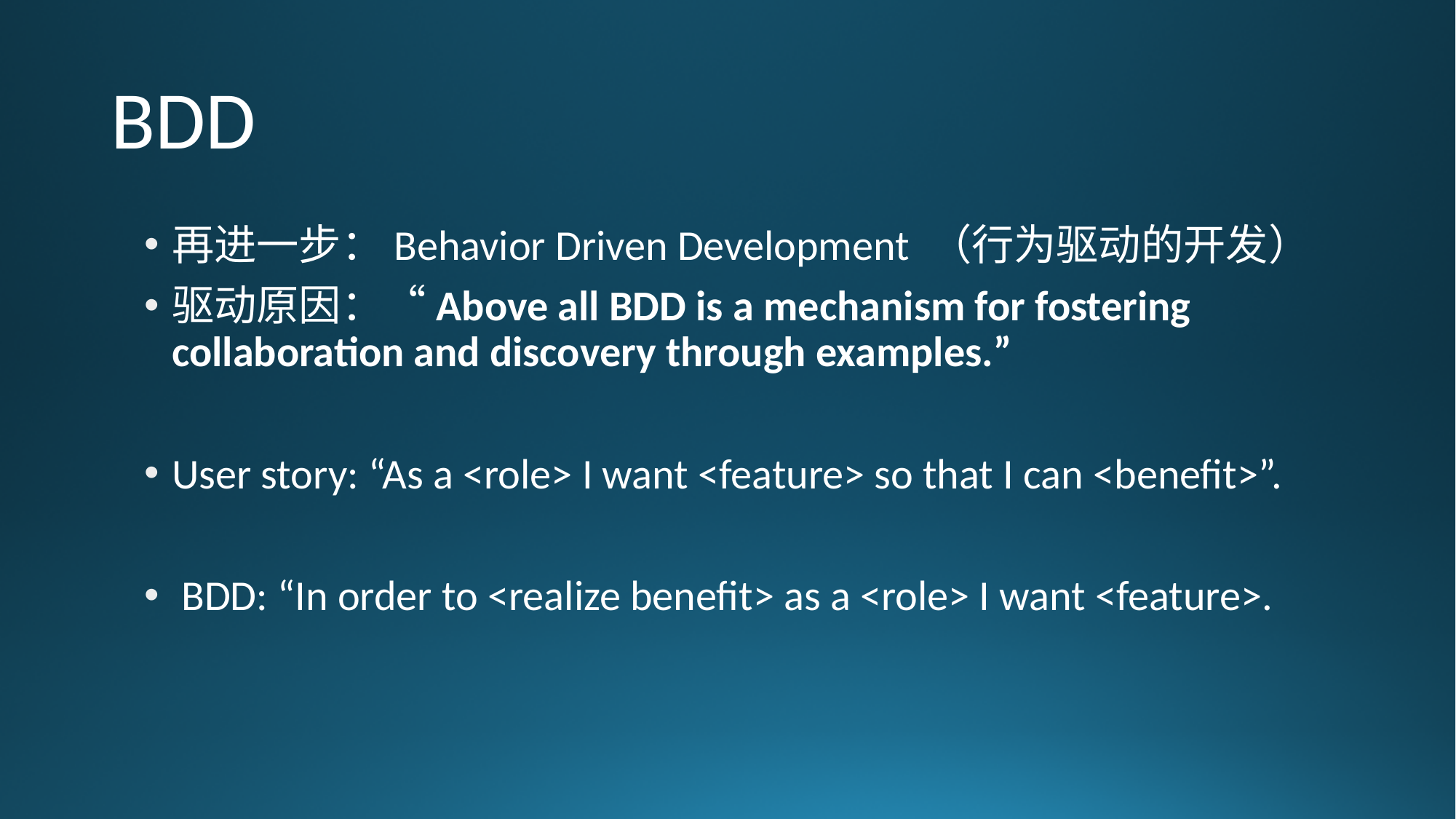

# BDD
再进一步：Behavior Driven Development （行为驱动的开发）
驱动原因：“Above all BDD is a mechanism for fostering collaboration and discovery through examples.”

User story: “As a <role> I want <feature> so that I can <benefit>”.

 BDD: “In order to <realize benefit> as a <role> I want <feature>.